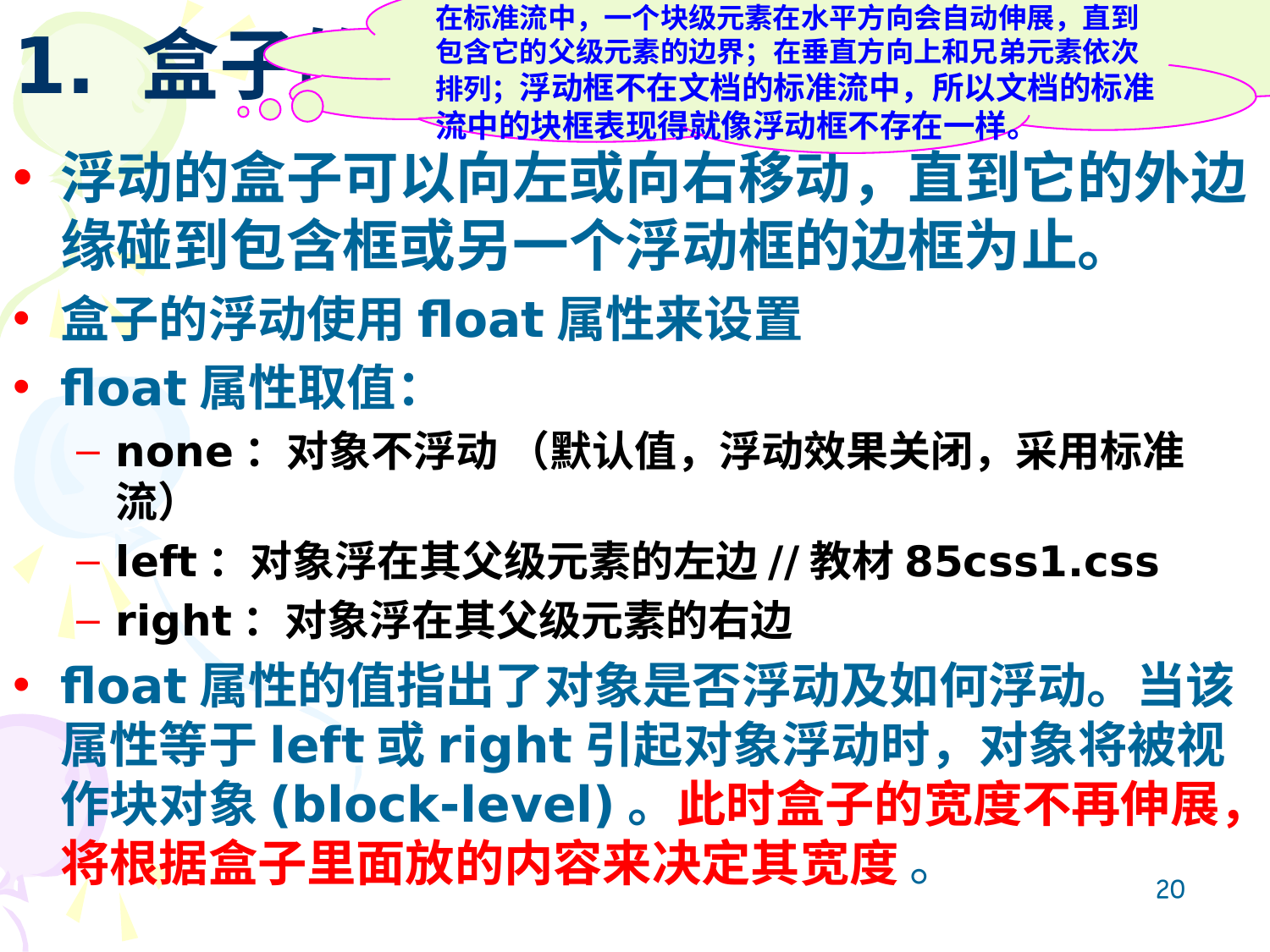

1. 盒子的浮动排版
在标准流中，一个块级元素在水平方向会自动伸展，直到包含它的父级元素的边界；在垂直方向上和兄弟元素依次排列；浮动框不在文档的标准流中，所以文档的标准流中的块框表现得就像浮动框不存在一样。
# 浮动的盒子可以向左或向右移动，直到它的外边缘碰到包含框或另一个浮动框的边框为止。
盒子的浮动使用float属性来设置
float属性取值：
none：对象不浮动 （默认值，浮动效果关闭，采用标准流）
left：对象浮在其父级元素的左边//教材85css1.css
right：对象浮在其父级元素的右边
float属性的值指出了对象是否浮动及如何浮动。当该属性等于left或right引起对象浮动时，对象将被视作块对象(block-level)。此时盒子的宽度不再伸展，将根据盒子里面放的内容来决定其宽度 。
20